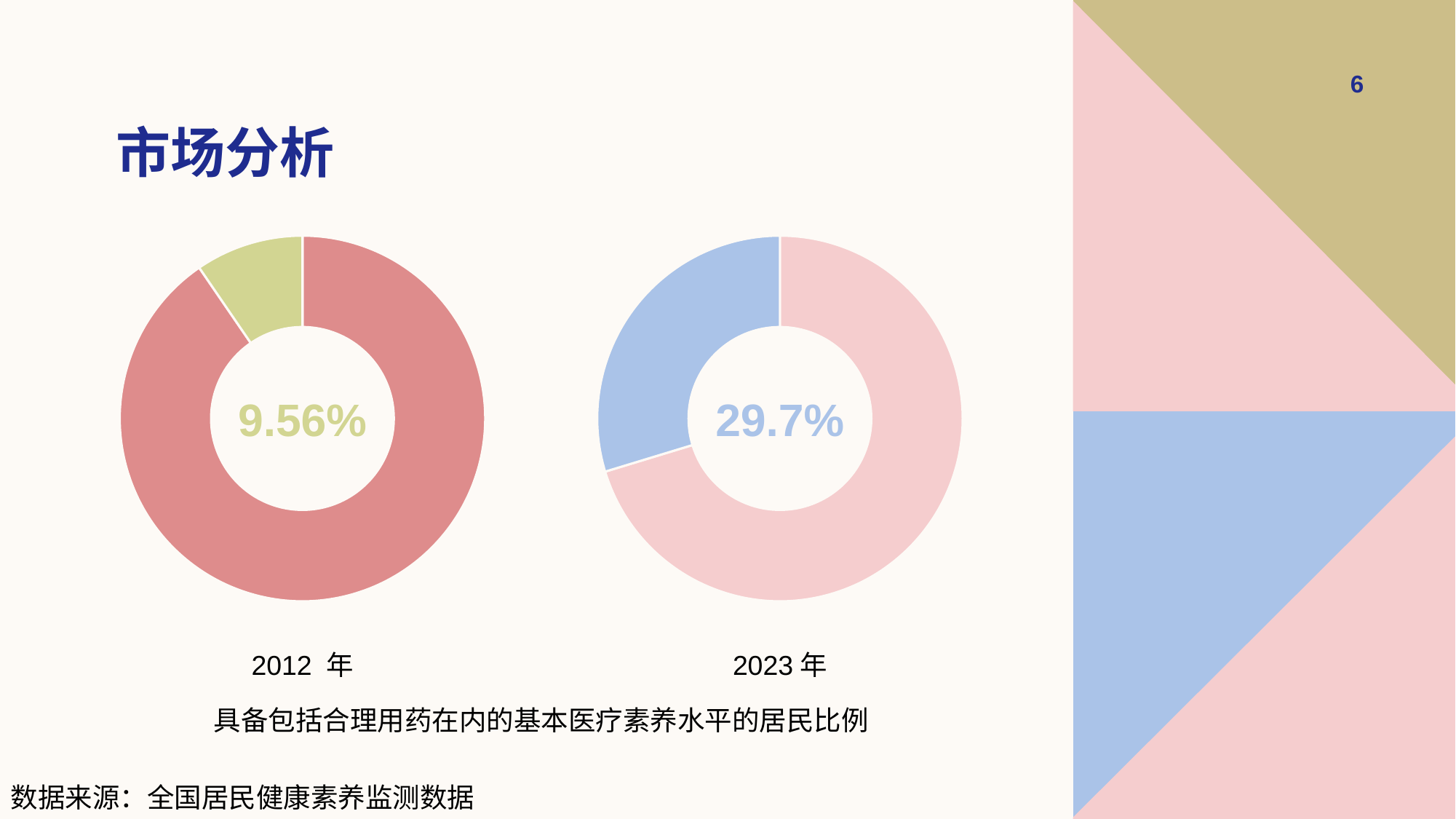

# 市场分析
6

### Chart

| Category | 具备基本医疗苏杨的居民比例 |
|---|---|
| 是 | 90.44 |
| 否 | 9.56 |

### Chart

| Category | 居民健康素养水平 |
|---|---|
| 无 | 70.3 |
| 有 | 29.7 |
9.56%
29.7%
2012 年
2023年
具备包括合理用药在内的基本医疗素养水平的居民比例
数据来源：全国居民健康素养监测数据